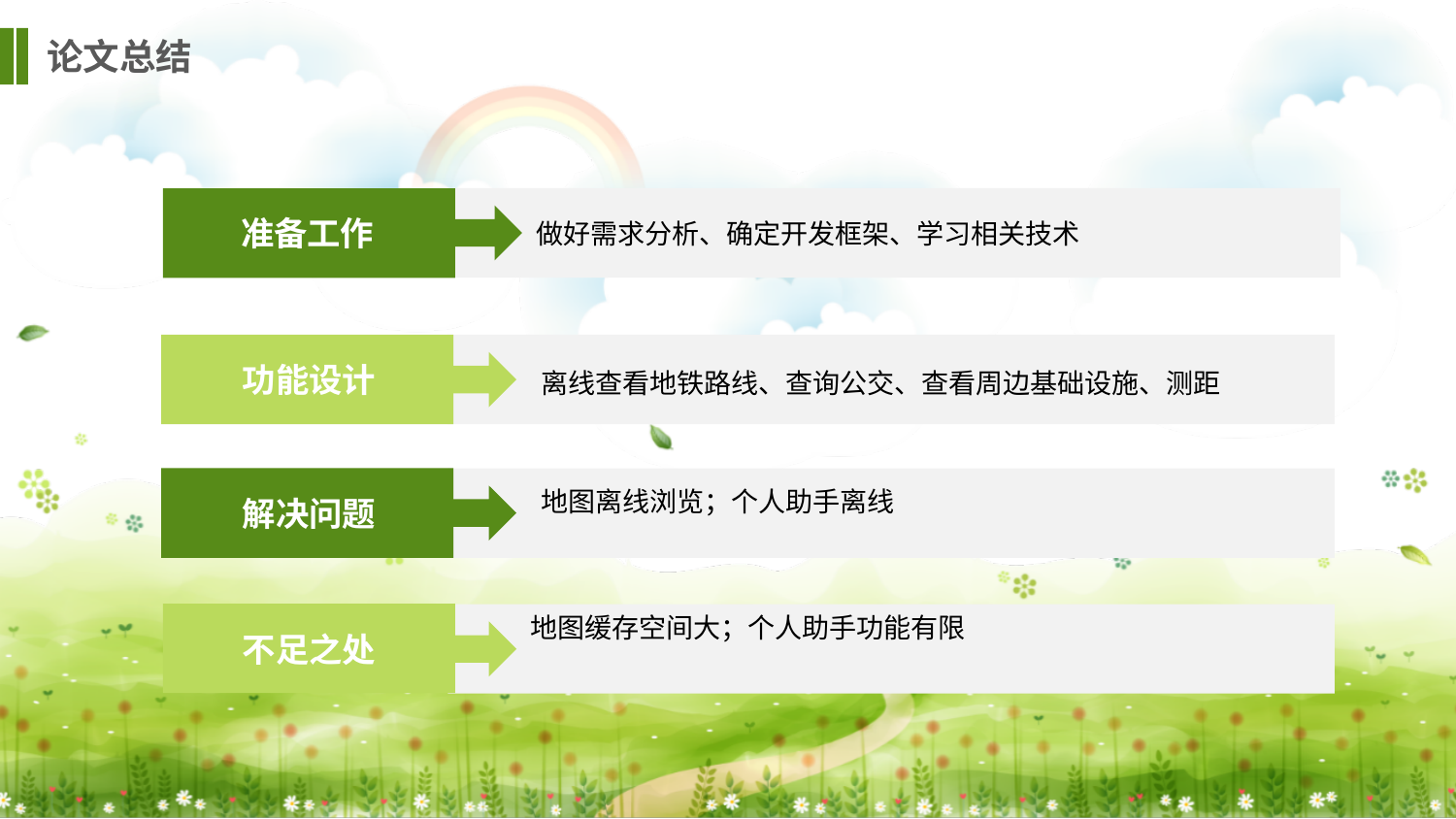

论文总结

准备工作
做好需求分析、确定开发框架、学习相关技术

功能设计

离线查看地铁路线、查询公交、查看周边基础设施、测距

地图离线浏览；个人助手离线
解决问题

地图缓存空间大；个人助手功能有限

不足之处